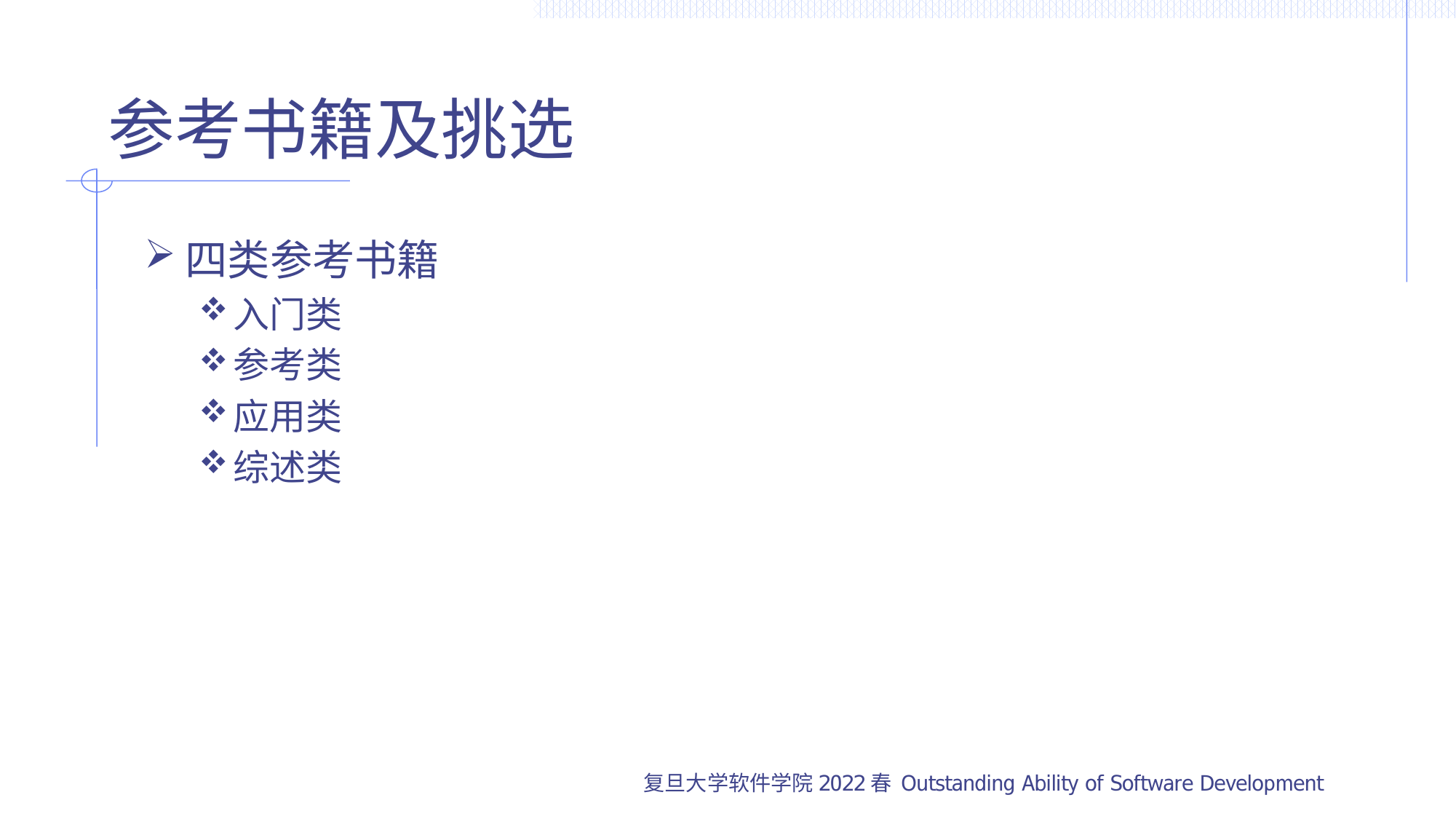

# 参考书籍及挑选
四类参考书籍
入门类
参考类
应用类
综述类